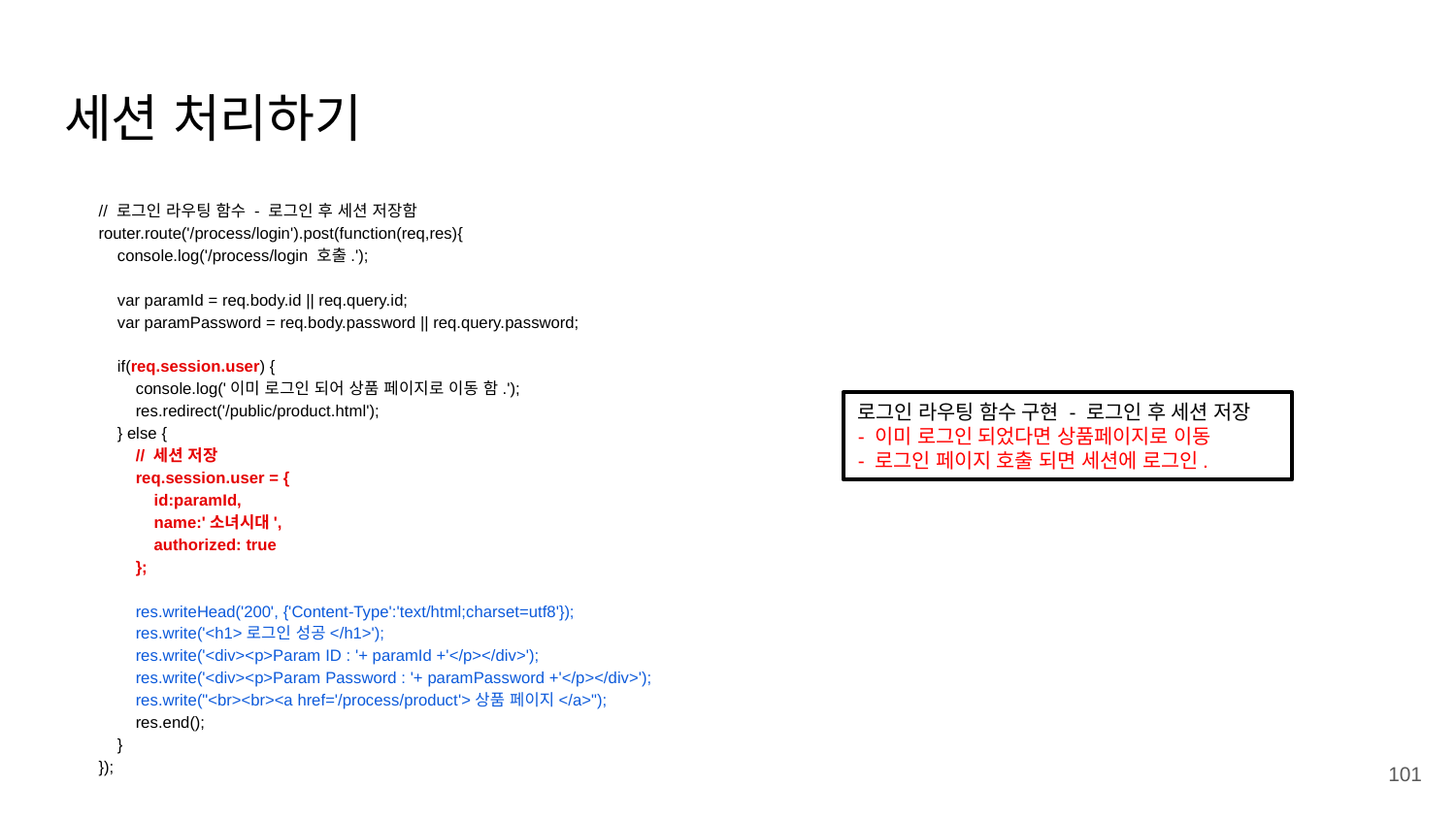

# 세션 처리하기
// 로그인 라우팅 함수 - 로그인 후 세션 저장함
router.route('/process/login').post(function(req,res){
    console.log('/process/login 호출.');

    var paramId = req.body.id || req.query.id;
    var paramPassword = req.body.password || req.query.password;

    if(req.session.user) {
        console.log('이미 로그인 되어 상품 페이지로 이동 함.');
        res.redirect('/public/product.html');
    } else {
        // 세션 저장
        req.session.user = {
            id:paramId,
            name:'소녀시대',
            authorized: true
        };

        res.writeHead('200', {'Content-Type':'text/html;charset=utf8'});
        res.write('<h1>로그인 성공</h1>');
        res.write('<div><p>Param ID : '+ paramId +'</p></div>');
        res.write('<div><p>Param Password : '+ paramPassword +'</p></div>');
        res.write("<br><br><a href='/process/product'>상품 페이지</a>");
        res.end();
    }
});
로그인 라우팅 함수 구현 - 로그인 후 세션 저장
- 이미 로그인 되었다면 상품페이지로 이동
- 로그인 페이지 호출 되면 세션에 로그인.
101